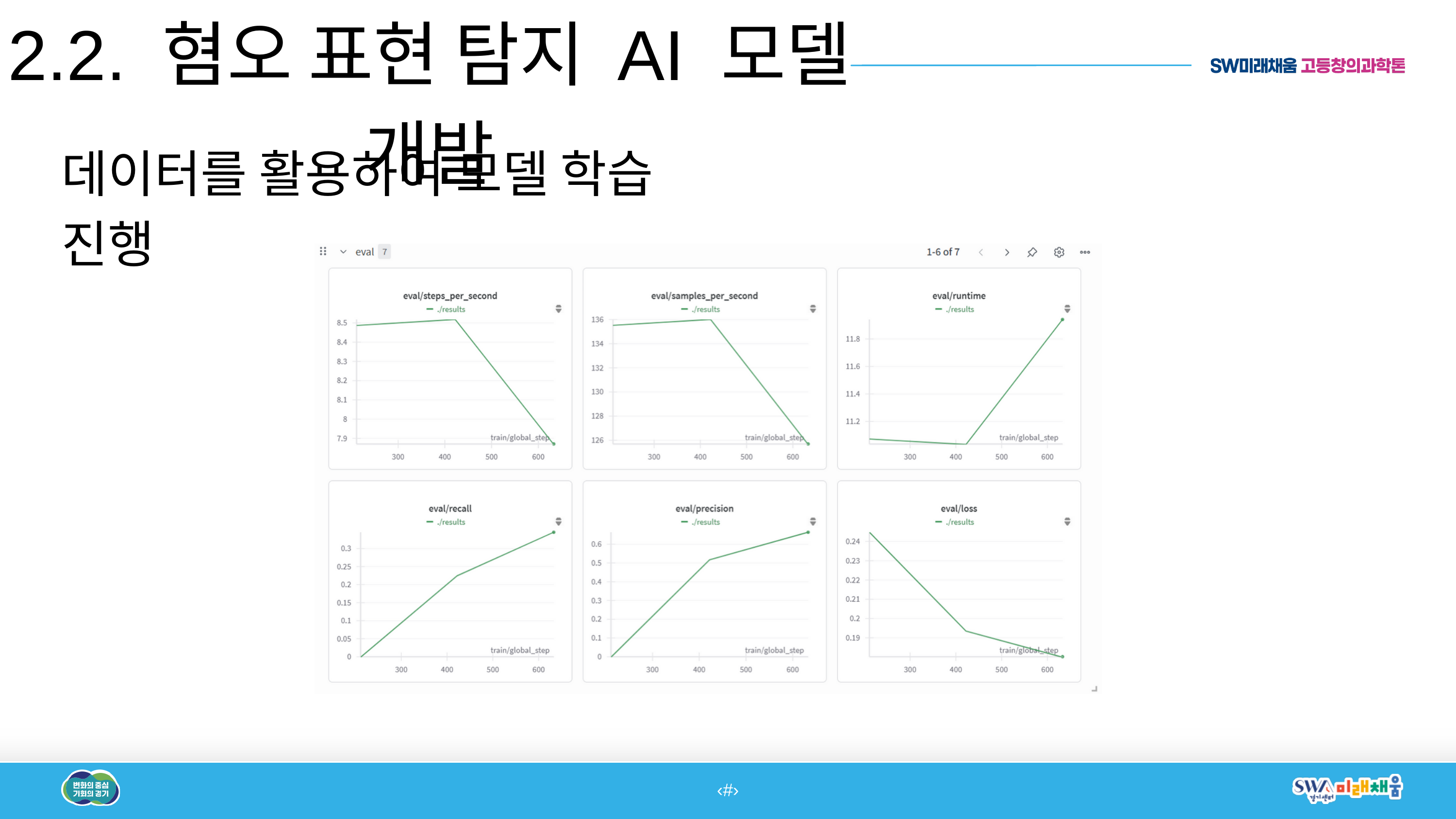

2.2. 혐오 표현 탐지 AI 모델 개발

데이터를 활용하여 모델 학습 진행

‹#›